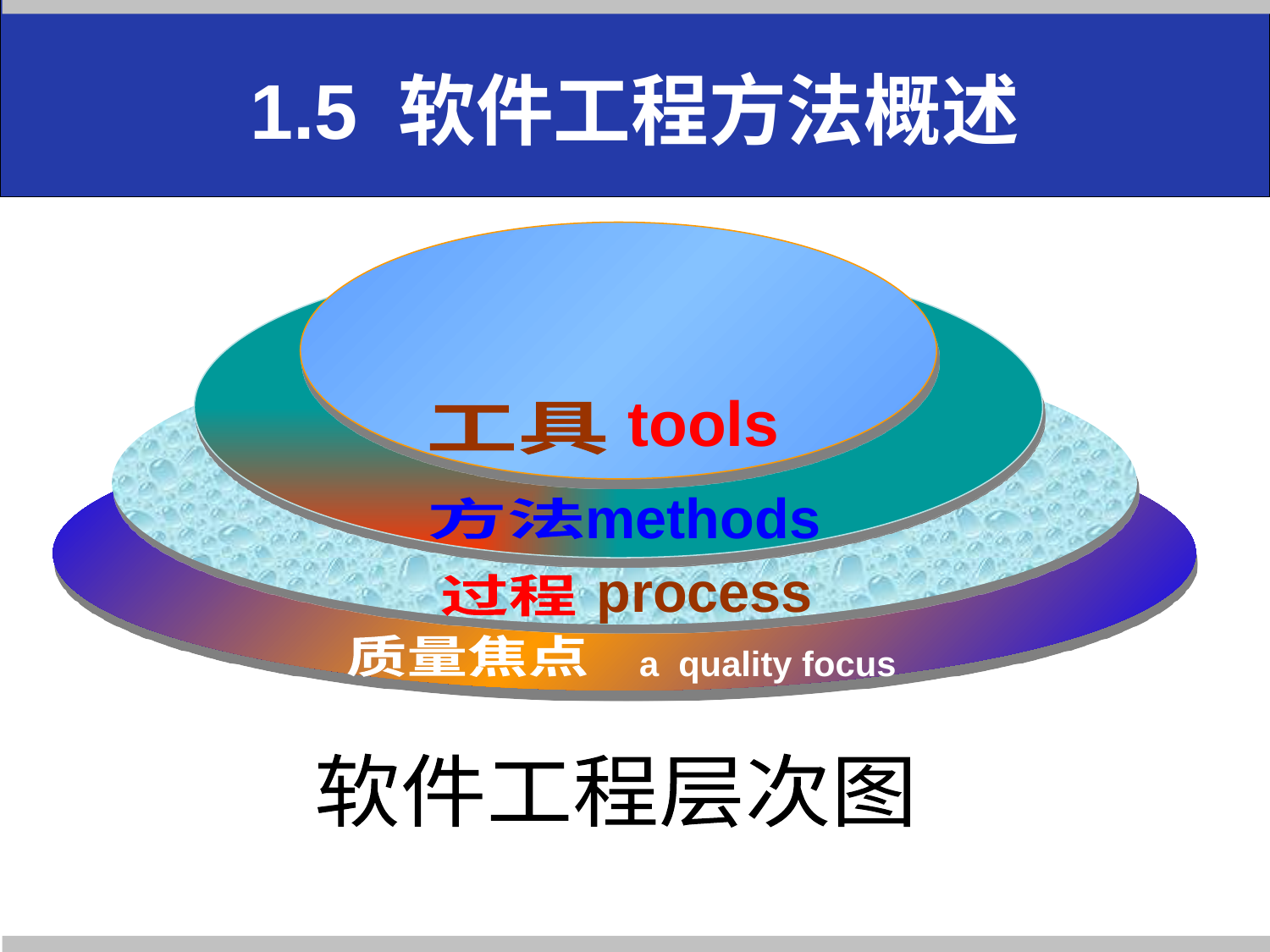

# 1.5 软件工程方法概述

tools
工具
methods
方法
process
过程
质量焦点
a  quality focus
软件工程层次图
103